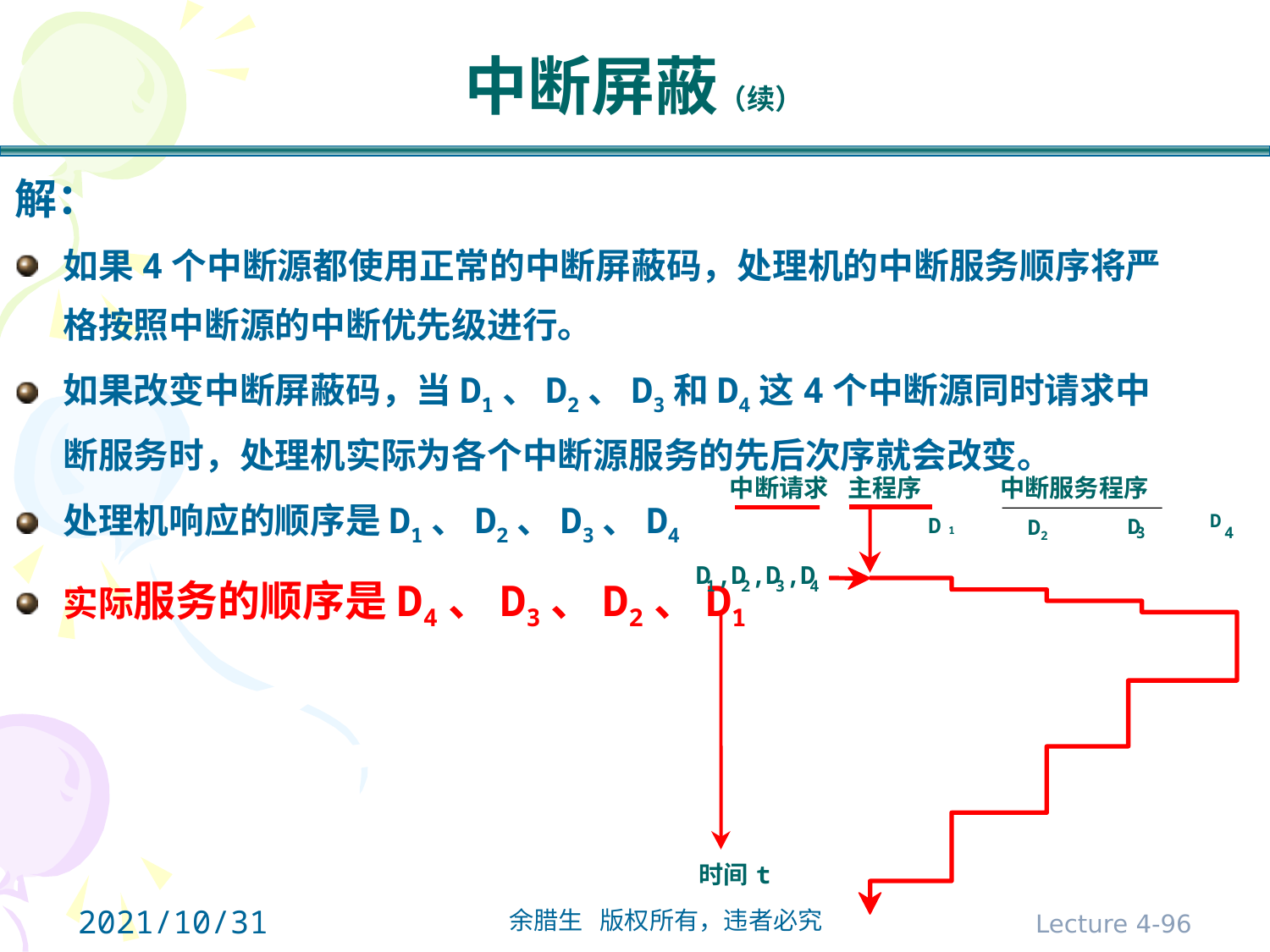

# 中断屏蔽（续）
解：
如果4个中断源都使用正常的中断屏蔽码，处理机的中断服务顺序将严格按照中断源的中断优先级进行。
如果改变中断屏蔽码，当D1、D2、D3和D4这4个中断源同时请求中断服务时，处理机实际为各个中断源服务的先后次序就会改变。
处理机响应的顺序是D1、D2、D3、D4
实际服务的顺序是D4、D3、D2、D1
中断请求
主程序
中断服务程序

     D
D2
D
     D
1
3
4
D
,D
,D
,D

1
2
3
4

　时间
t

2021/10/31
Lecture 4-96